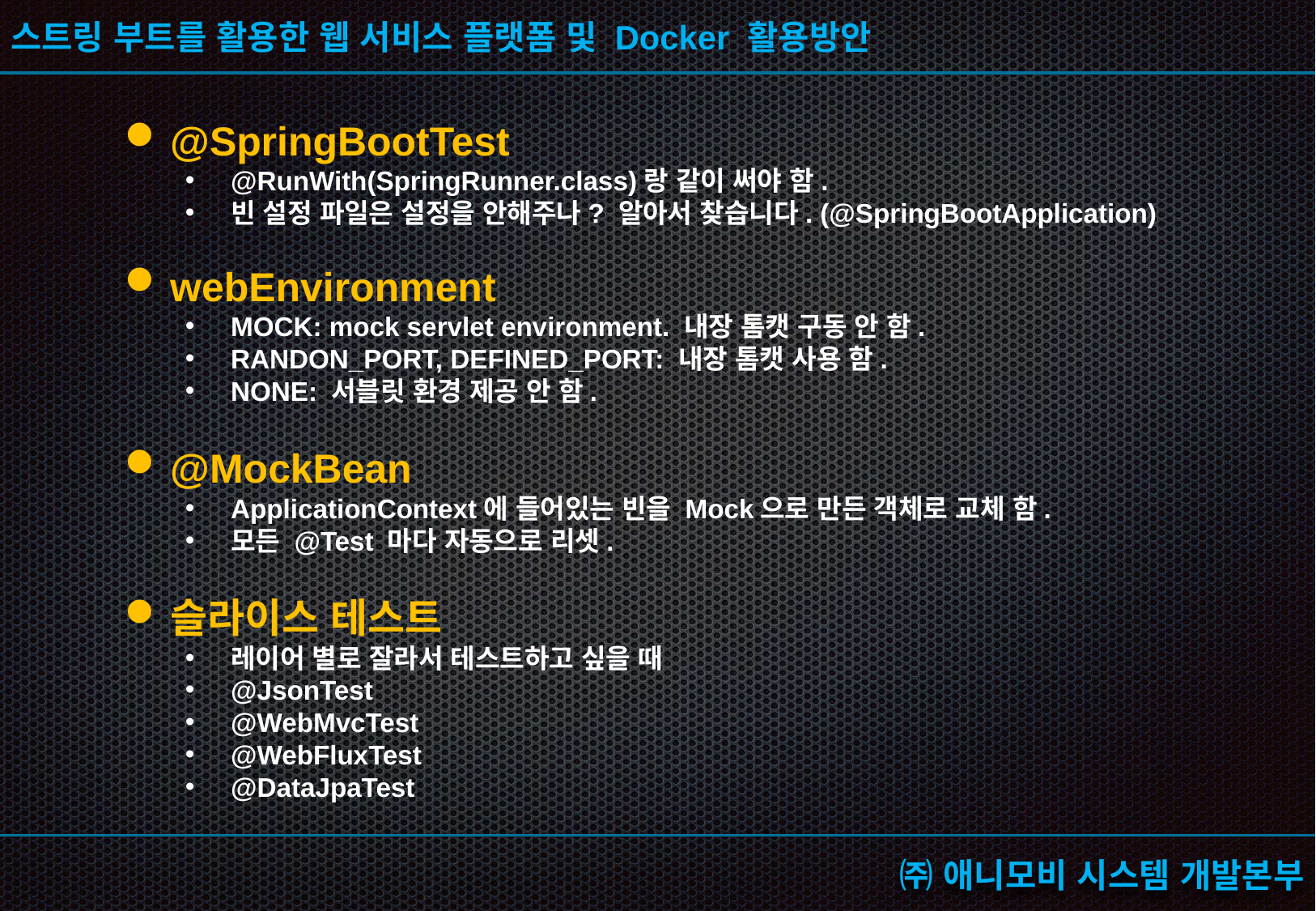

@SpringBootTest
@RunWith(SpringRunner.class)랑 같이 써야 함.
빈 설정 파일은 설정을 안해주나? 알아서 찾습니다. (@SpringBootApplication)

webEnvironment
MOCK: mock servlet environment. 내장 톰캣 구동 안 함.
RANDON_PORT, DEFINED_PORT: 내장 톰캣 사용 함.
NONE: 서블릿 환경 제공 안 함.

@MockBean
ApplicationContext에 들어있는 빈을 Mock으로 만든 객체로 교체 함.
모든 @Test 마다 자동으로 리셋.

슬라이스 테스트
레이어 별로 잘라서 테스트하고 싶을 때
@JsonTest
@WebMvcTest
@WebFluxTest
@DataJpaTest